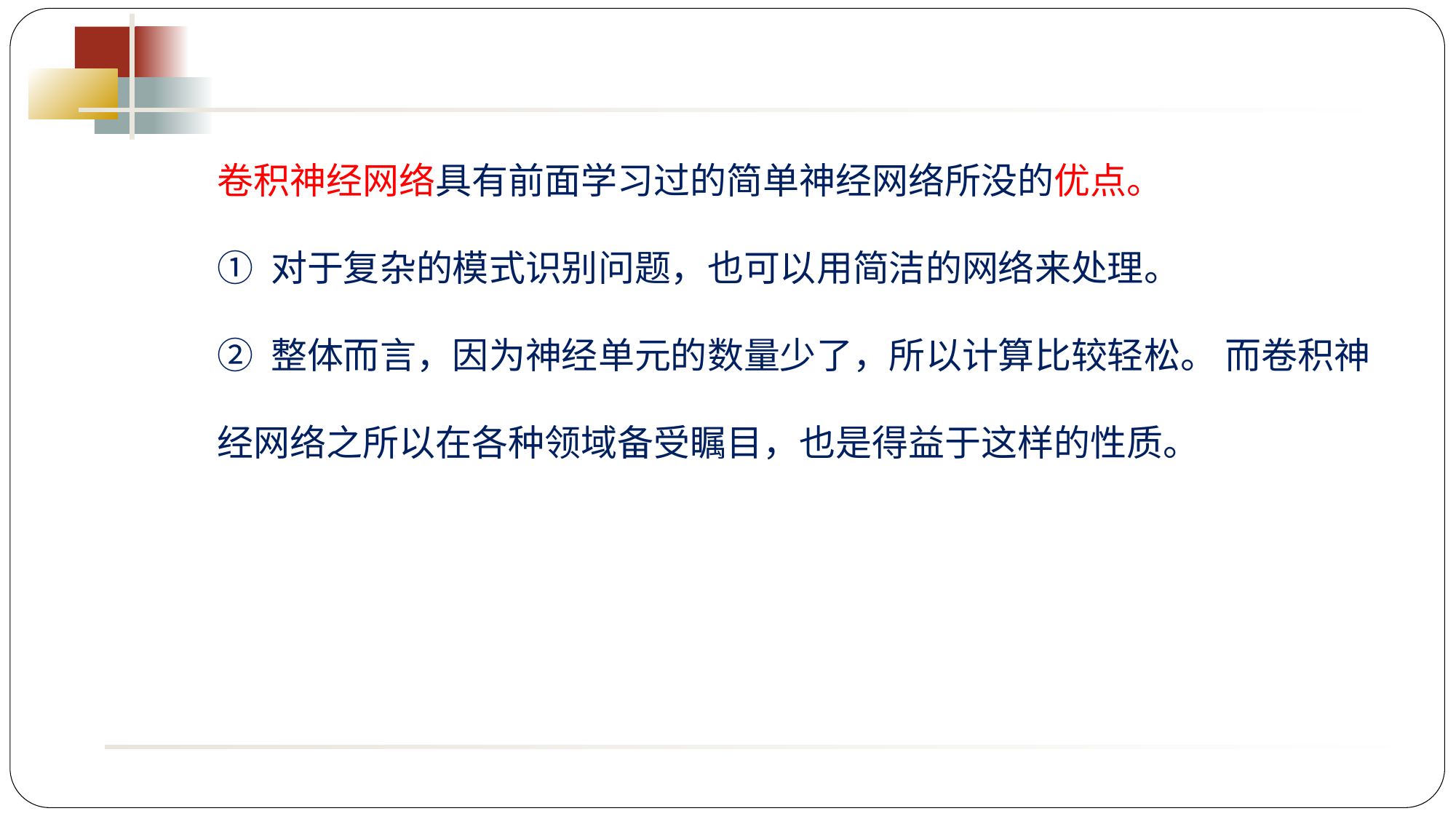

卷积神经网络具有前面学习过的简单神经网络所没的优点。
① 对于复杂的模式识别问题，也可以用简洁的网络来处理。
② 整体而言，因为神经单元的数量少了，所以计算比较轻松。 而卷积神经网络之所以在各种领域备受瞩目，也是得益于这样的性质。